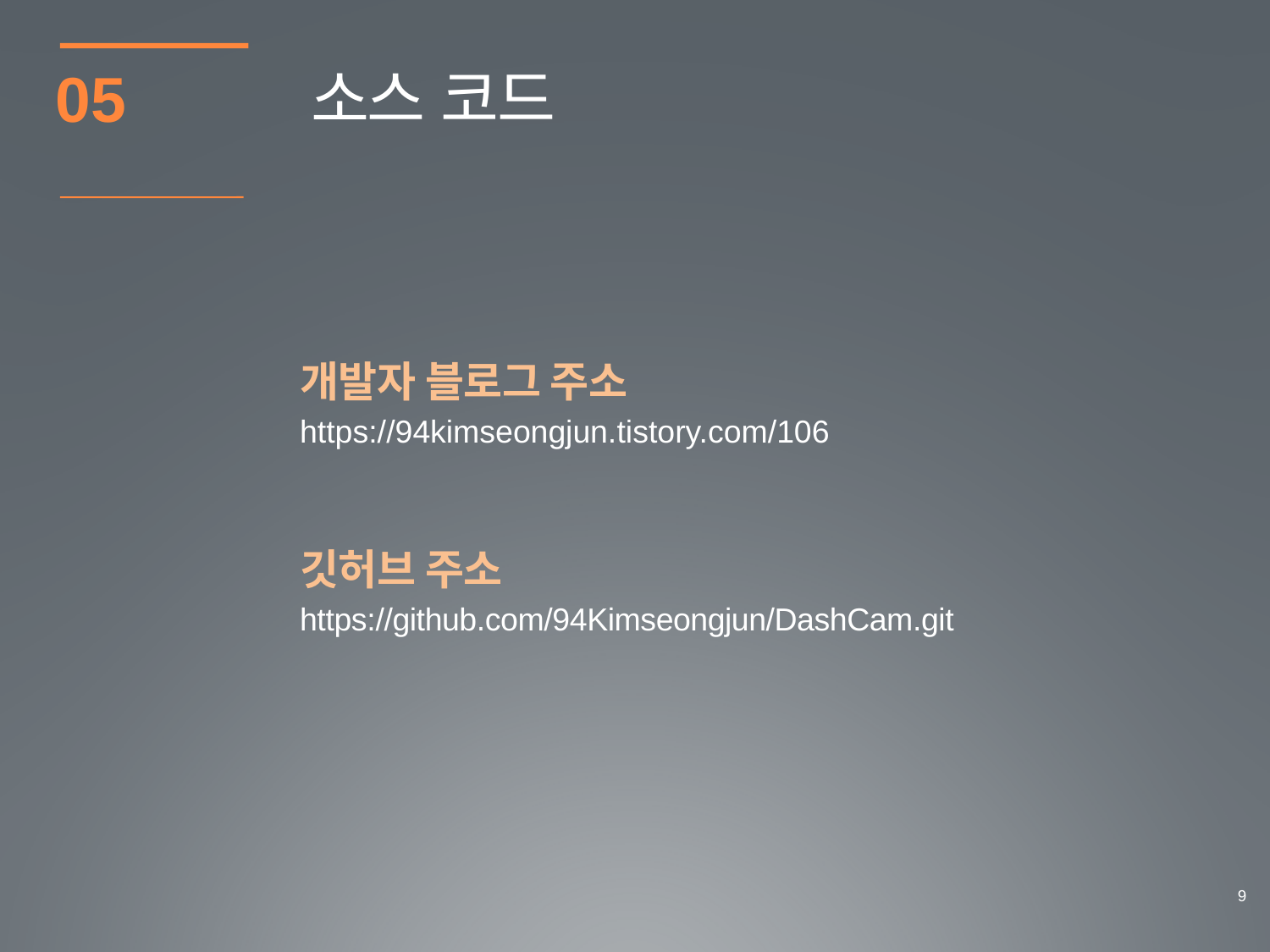

05
소스 코드

개발자 블로그 주소
https://94kimseongjun.tistory.com/106

깃허브 주소
https://github.com/94Kimseongjun/DashCam.git